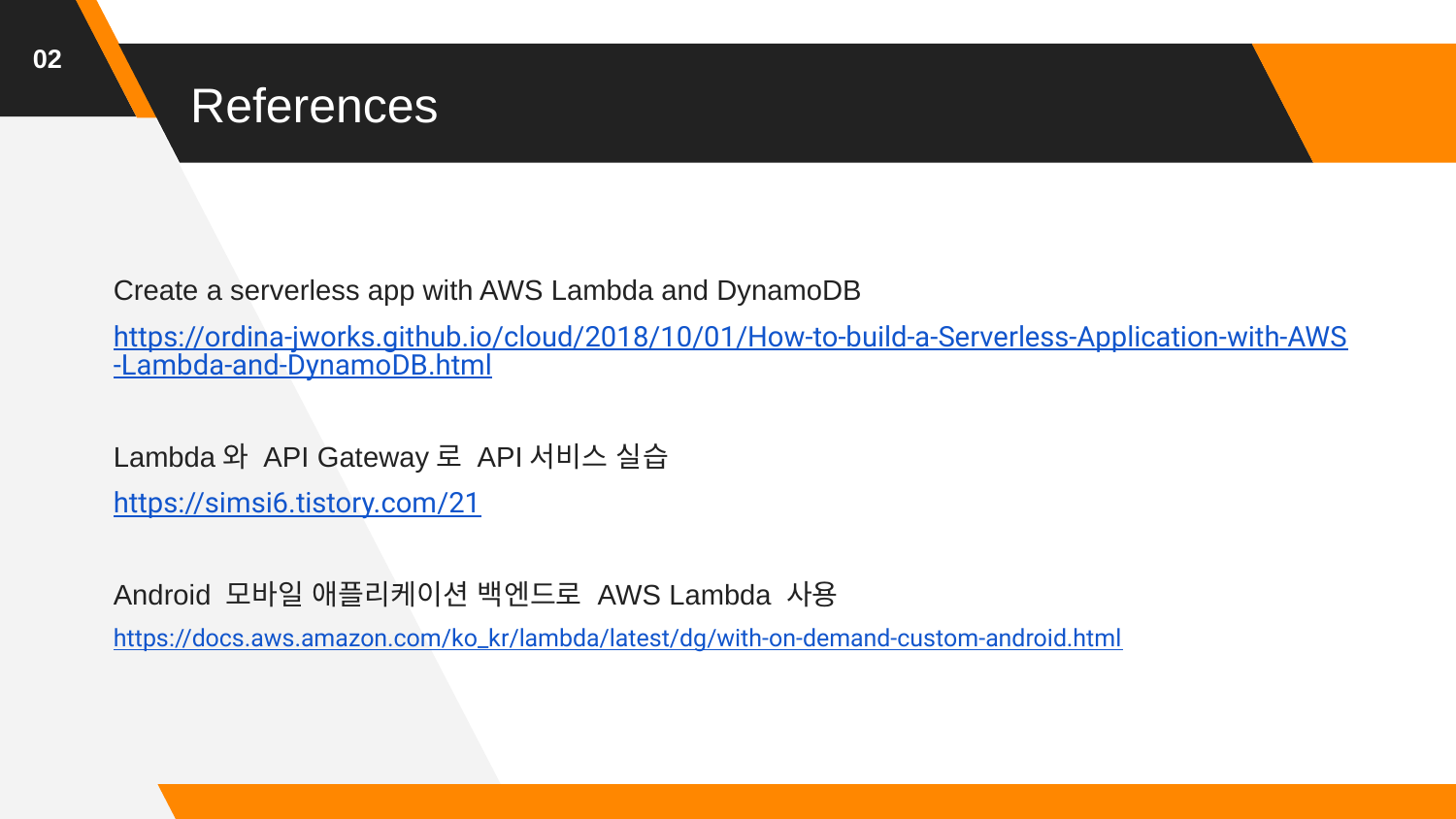

02
# References
Create a serverless app with AWS Lambda and DynamoDB
https://ordina-jworks.github.io/cloud/2018/10/01/How-to-build-a-Serverless-Application-with-AWS-Lambda-and-DynamoDB.html

Lambda와 API Gateway로 API서비스 실습
https://simsi6.tistory.com/21

Android 모바일 애플리케이션 백엔드로 AWS Lambda 사용
https://docs.aws.amazon.com/ko_kr/lambda/latest/dg/with-on-demand-custom-android.html